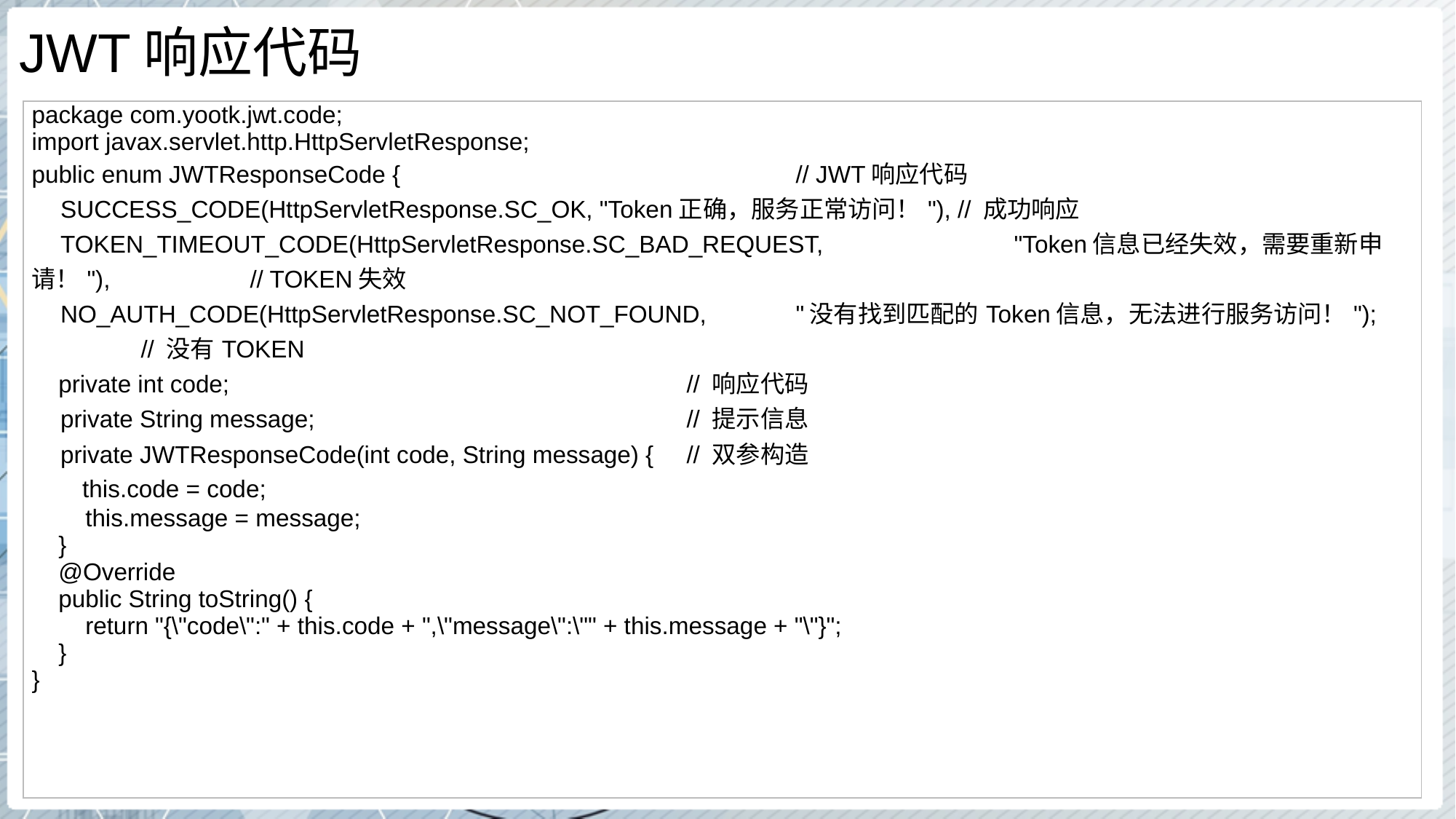

# JWT响应代码
| package com.yootk.jwt.code; import javax.servlet.http.HttpServletResponse; public enum JWTResponseCode { // JWT响应代码 SUCCESS\_CODE(HttpServletResponse.SC\_OK, "Token正确，服务正常访问！"), // 成功响应 TOKEN\_TIMEOUT\_CODE(HttpServletResponse.SC\_BAD\_REQUEST, "Token信息已经失效，需要重新申请！"), // TOKEN失效 NO\_AUTH\_CODE(HttpServletResponse.SC\_NOT\_FOUND, "没有找到匹配的Token信息，无法进行服务访问！"); // 没有TOKEN private int code; // 响应代码 private String message; // 提示信息 private JWTResponseCode(int code, String message) { // 双参构造 this.code = code; this.message = message; } @Override public String toString() { return "{\"code\":" + this.code + ",\"message\":\"" + this.message + "\"}"; } } |
| --- |